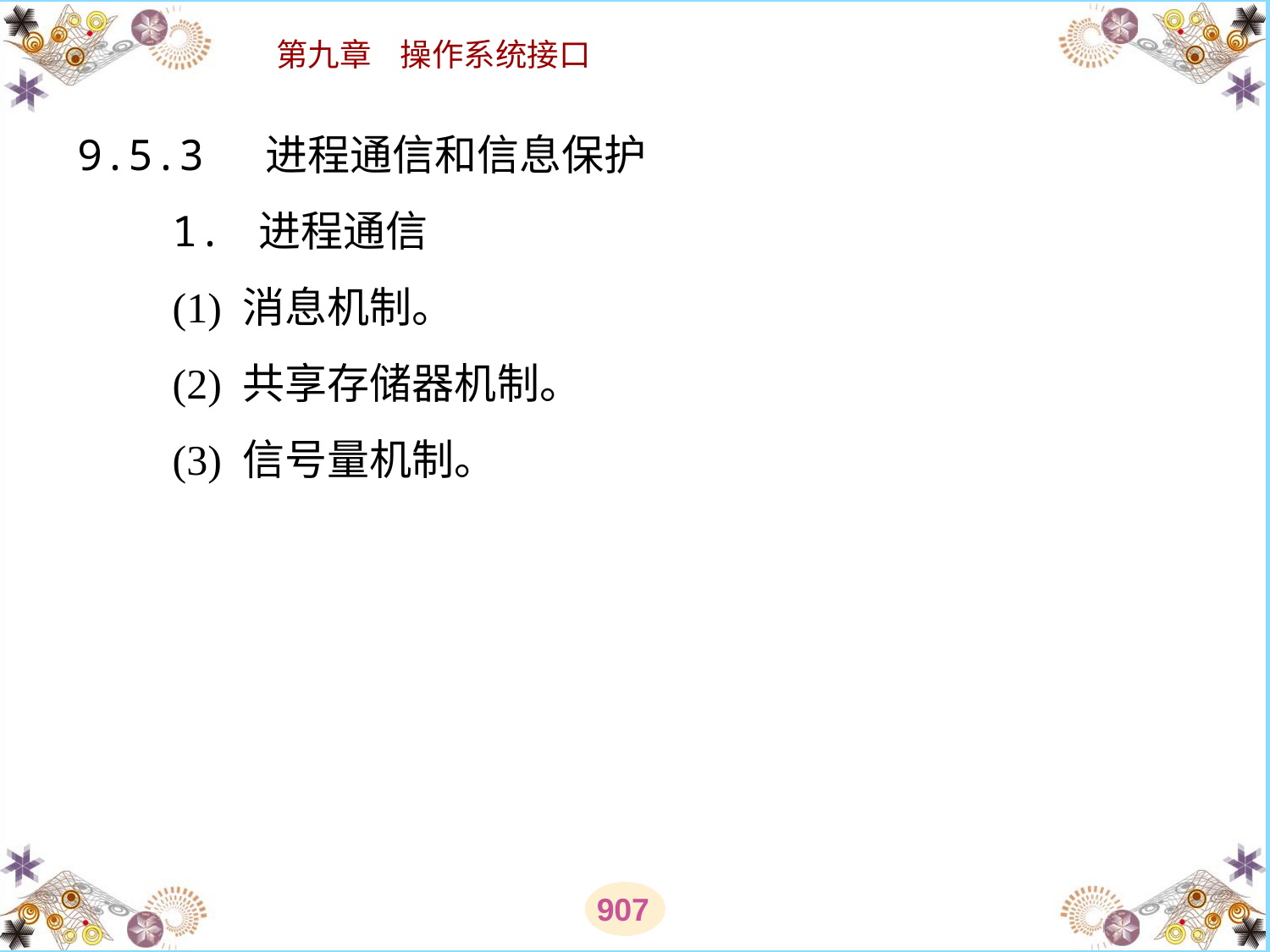

# 9.5.3  进程通信和信息保护 　　1. 进程通信 　　(1) 消息机制。 　　(2) 共享存储器机制。 　　(3) 信号量机制。